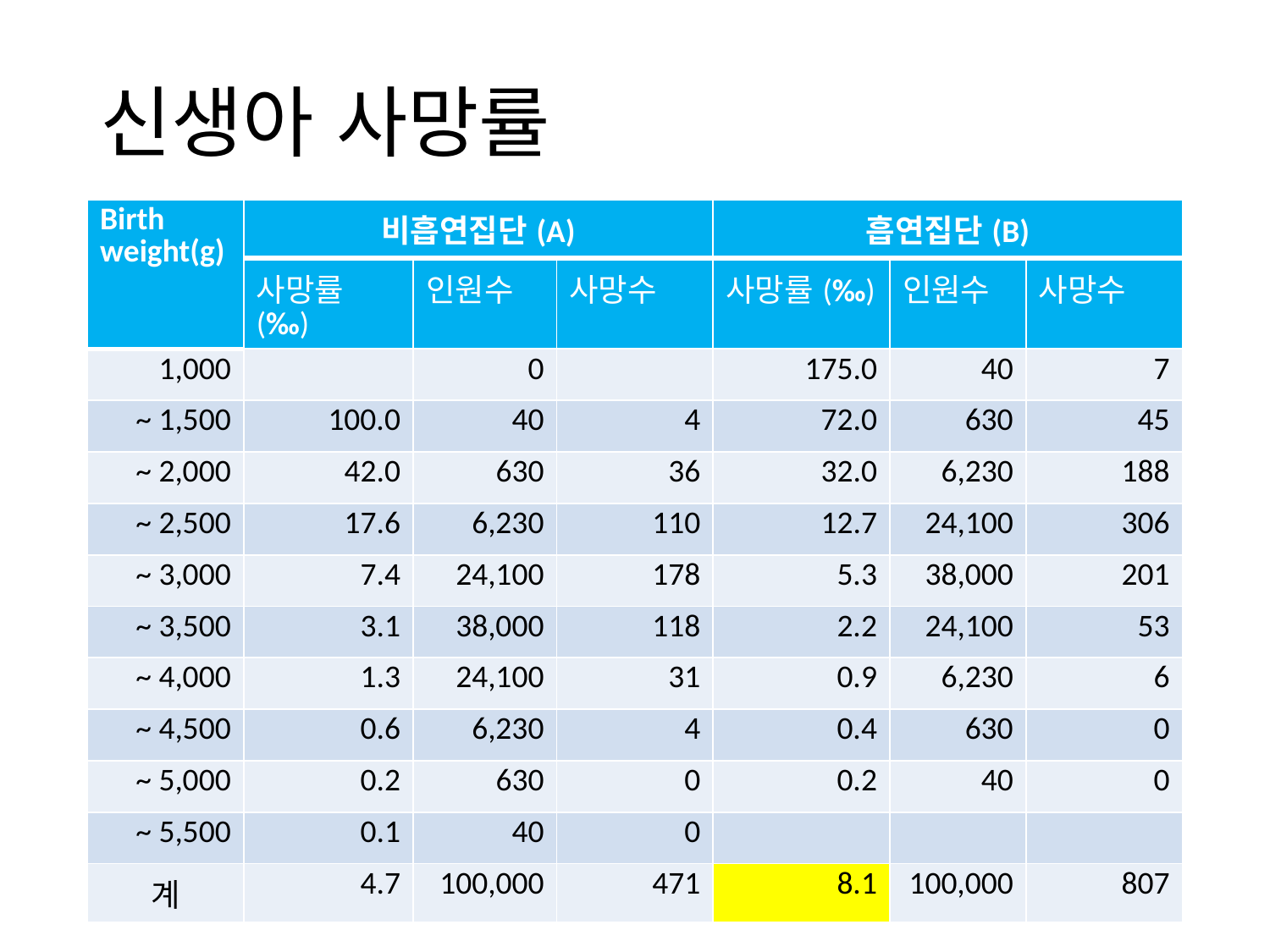

# 신생아 사망률
| Birth weight(g) | 비흡연집단(A) |  |  | 흡연집단(B) |  |  |
| --- | --- | --- | --- | --- | --- | --- |
|  | 사망률(‰) | 인원수 | 사망수 | 사망률(‰) | 인원수 | 사망수 |
| 1,000 |  | 0 |  | 175.0 | 40 | 7 |
| ~ 1,500 | 100.0 | 40 | 4 | 72.0 | 630 | 45 |
| ~ 2,000 | 42.0 | 630 | 36 | 32.0 | 6,230 | 188 |
| ~ 2,500 | 17.6 | 6,230 | 110 | 12.7 | 24,100 | 306 |
| ~ 3,000 | 7.4 | 24,100 | 178 | 5.3 | 38,000 | 201 |
| ~ 3,500 | 3.1 | 38,000 | 118 | 2.2 | 24,100 | 53 |
| ~ 4,000 | 1.3 | 24,100 | 31 | 0.9 | 6,230 | 6 |
| ~ 4,500 | 0.6 | 6,230 | 4 | 0.4 | 630 | 0 |
| ~ 5,000 | 0.2 | 630 | 0 | 0.2 | 40 | 0 |
| ~ 5,500 | 0.1 | 40 | 0 |  |  |  |
| 계 | 4.7 | 100,000 | 471 | 8.1 | 100,000 | 807 |